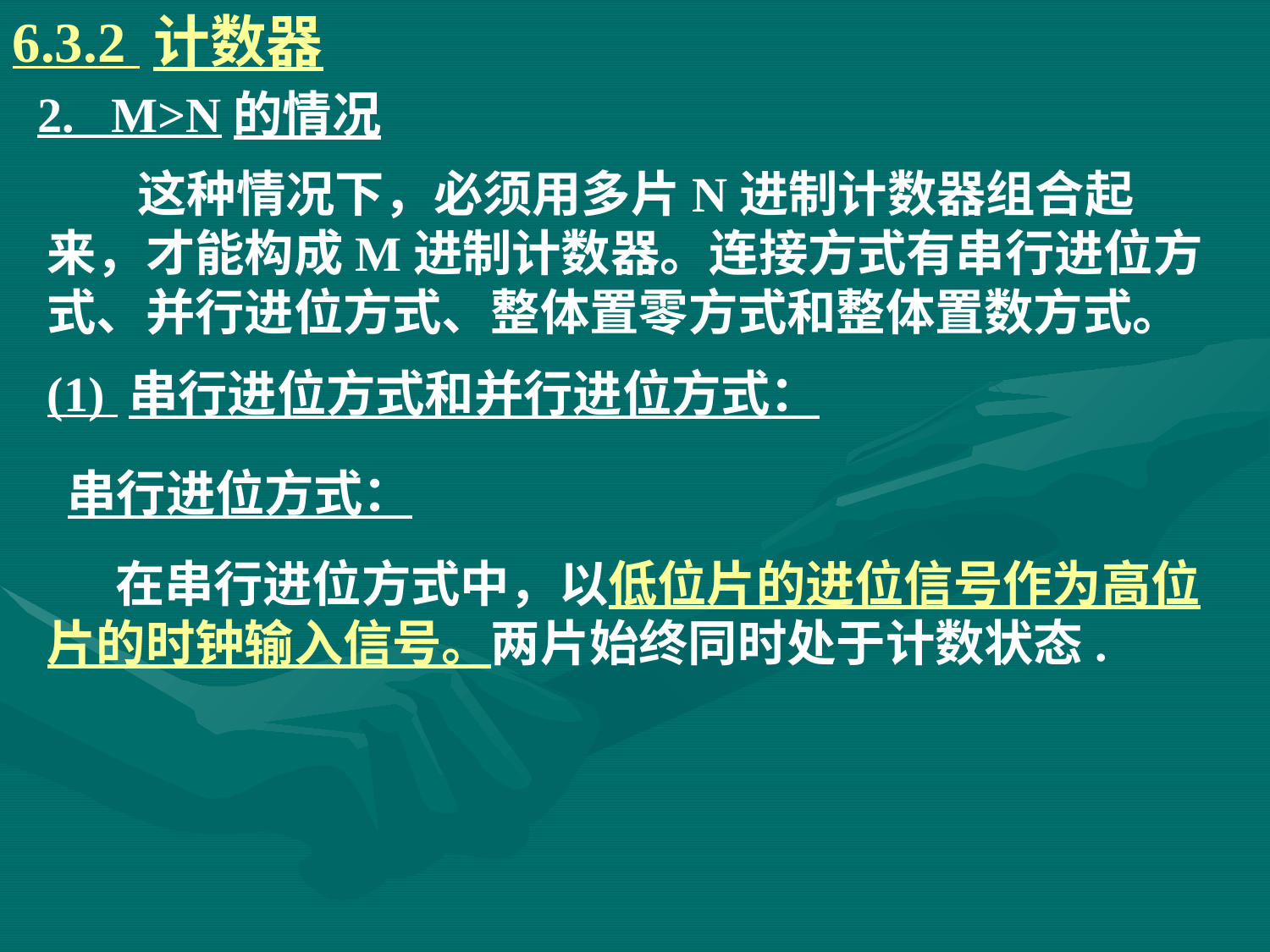

6.3.2 计数器
# 2.   M>N的情况
       这种情况下，必须用多片N进制计数器组合起来，才能构成M进制计数器。连接方式有串行进位方式、并行进位方式、整体置零方式和整体置数方式。
(1) 串行进位方式和并行进位方式：
串行进位方式：
     在串行进位方式中，以低位片的进位信号作为高位片的时钟输入信号。两片始终同时处于计数状态.